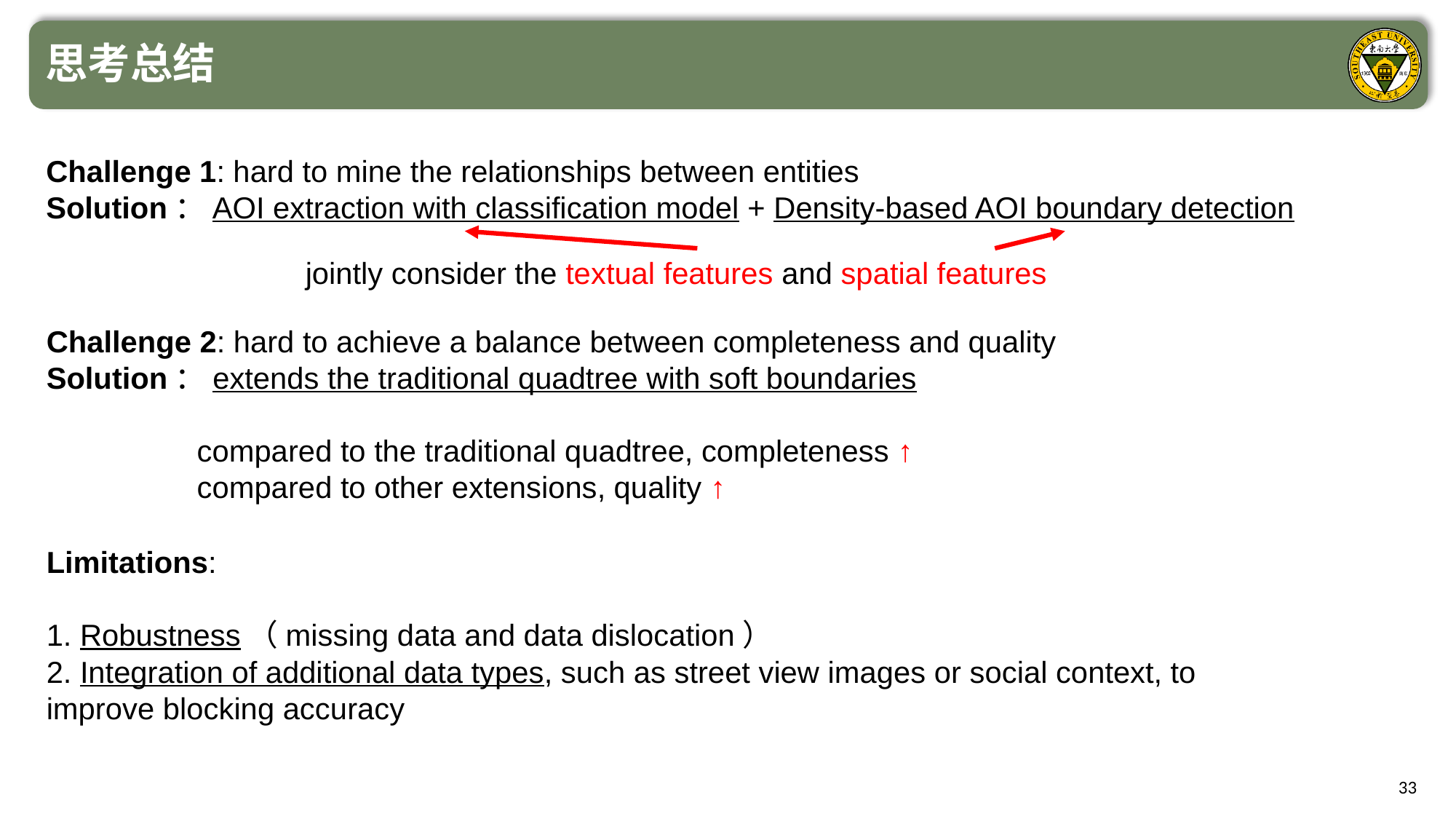

思考总结
Challenge 1: hard to mine the relationships between entities
Solution：AOI extraction with classification model + Density-based AOI boundary detection
jointly consider the textual features and spatial features
Challenge 2: hard to achieve a balance between completeness and quality
Solution：extends the traditional quadtree with soft boundaries

                  compared to the traditional quadtree, completeness ↑
                  compared to other extensions, quality ↑
Limitations:

1. Robustness（missing data and data dislocation）
2. Integration of additional data types, such as street view images or social context, to      improve blocking accuracy
33